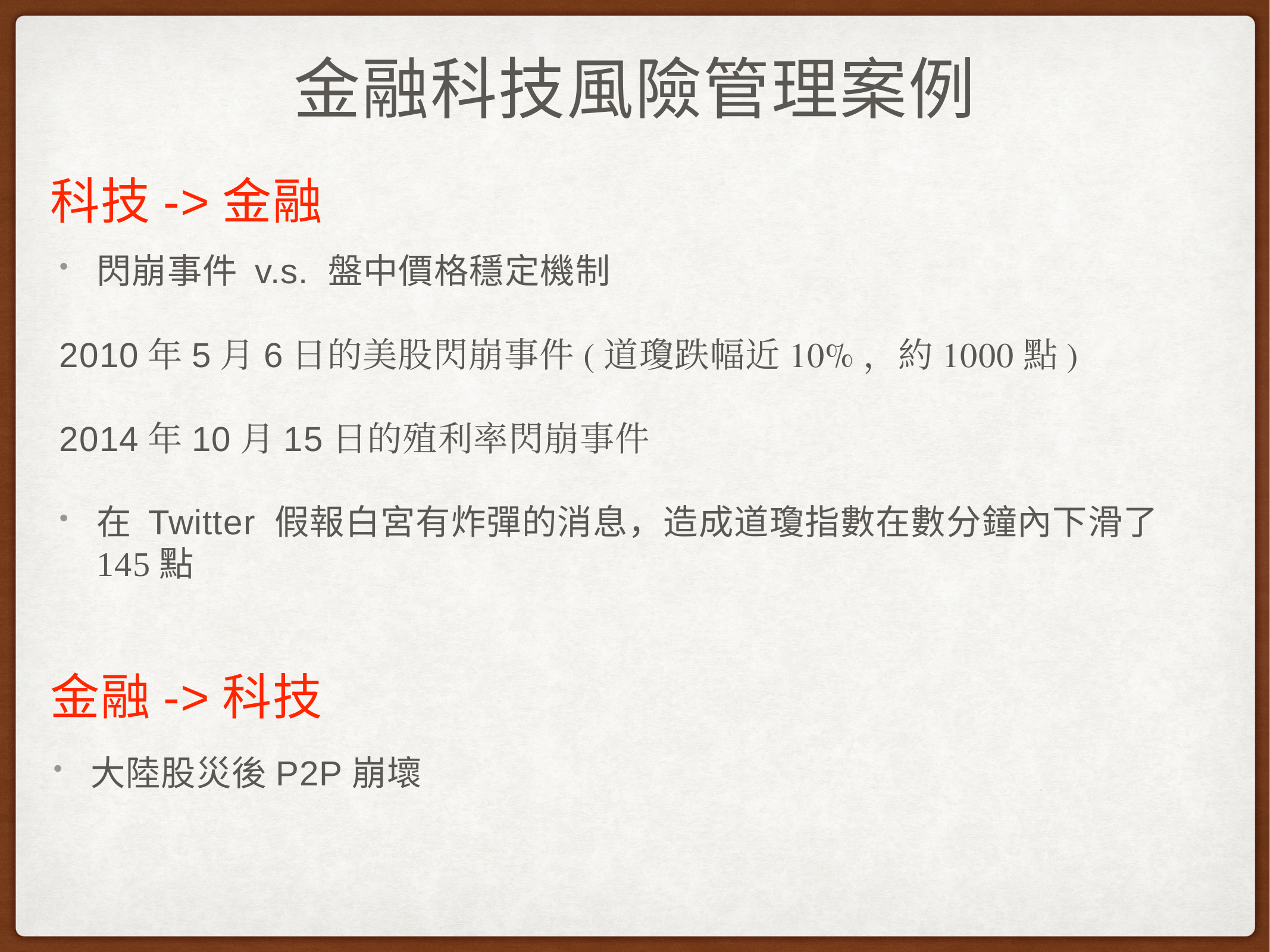

# 金融科技風險管理案例
科技->金融
閃崩事件 v.s. 盤中價格穩定機制
2010年5月6日的美股閃崩事件(道瓊跌幅近10%，約1000點)
2014年10月15日的殖利率閃崩事件
在 Twitter 假報白宮有炸彈的消息，造成道瓊指數在數分鐘內下滑了145點
金融->科技
大陸股災後P2P崩壞